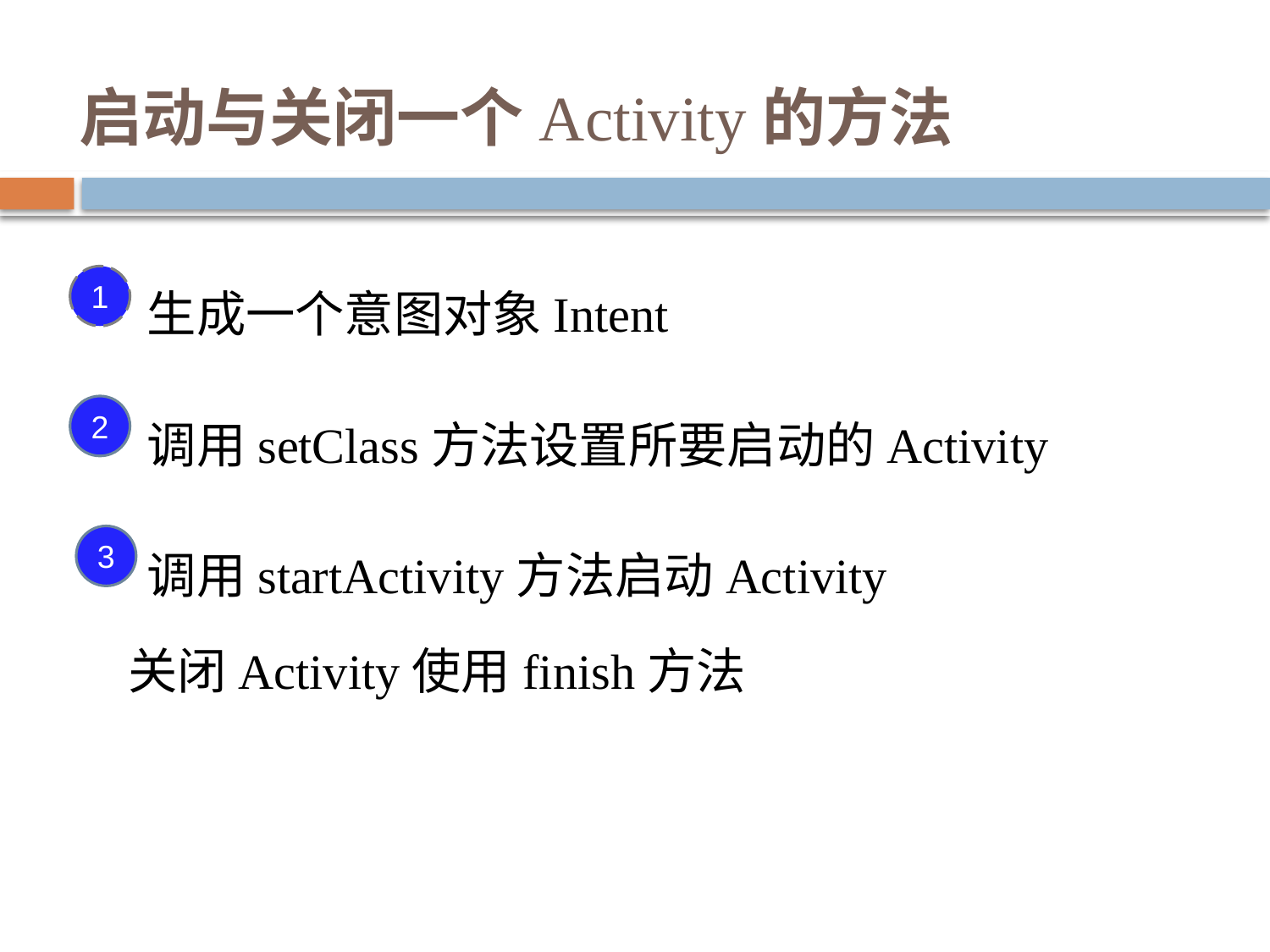

# 启动与关闭一个Activity的方法
生成一个意图对象Intent
调用setClass方法设置所要启动的Activity
调用startActivity方法启动Activity
1
2
3
关闭Activity使用finish方法